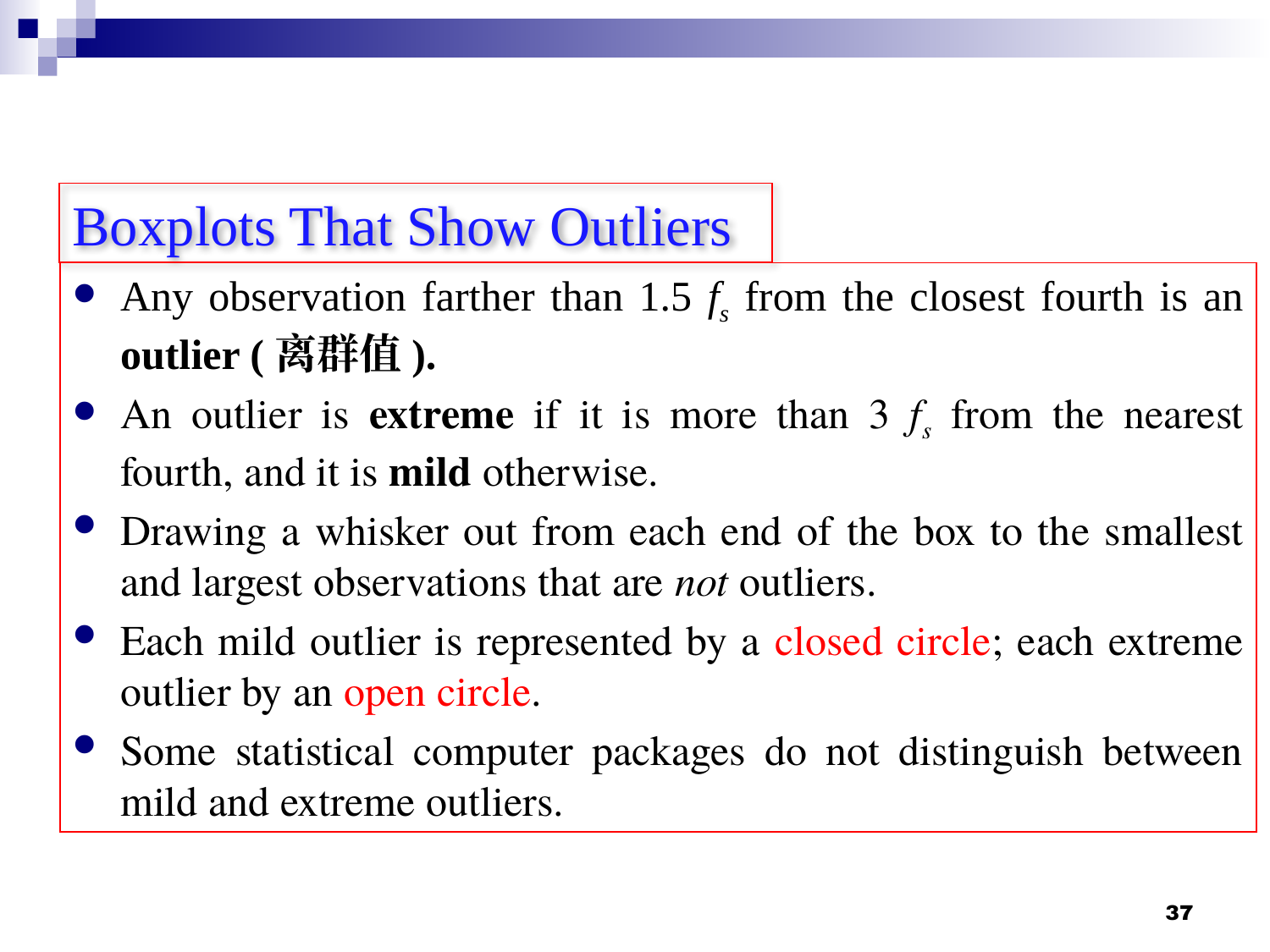

# Boxplots That Show Outliers
Any observation farther than 1.5 fs from the closest fourth is an outlier (离群值).
An outlier is extreme if it is more than 3 fs from the nearest fourth, and it is mild otherwise.
Drawing a whisker out from each end of the box to the smallest and largest observations that are not outliers.
Each mild outlier is represented by a closed circle; each extreme outlier by an open circle.
Some statistical computer packages do not distinguish between mild and extreme outliers.

37